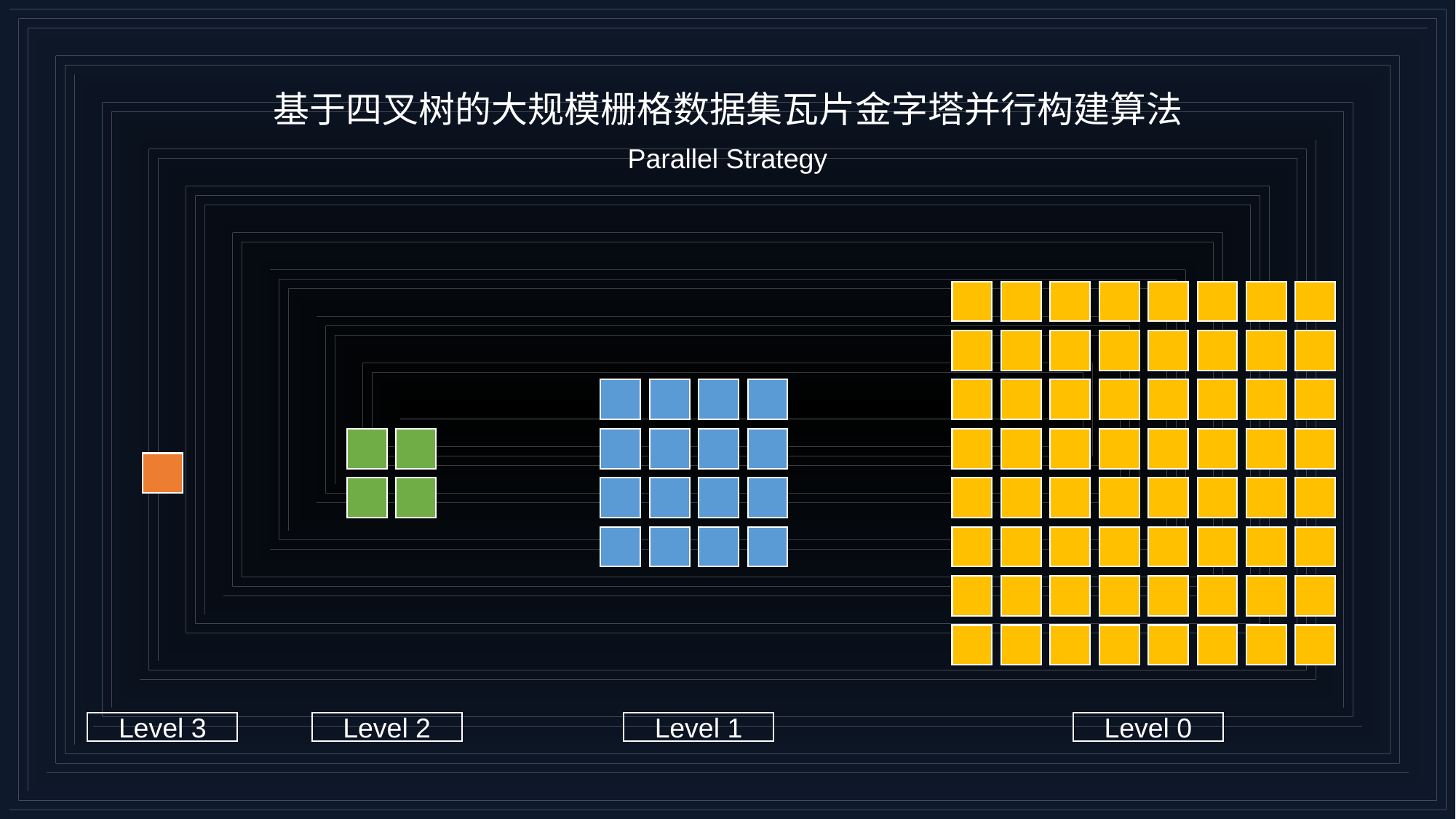

基于四叉树的大规模栅格数据集瓦片金字塔并行构建算法
Parallel Strategy

Level 3
Level 2
Level 1
Level 0